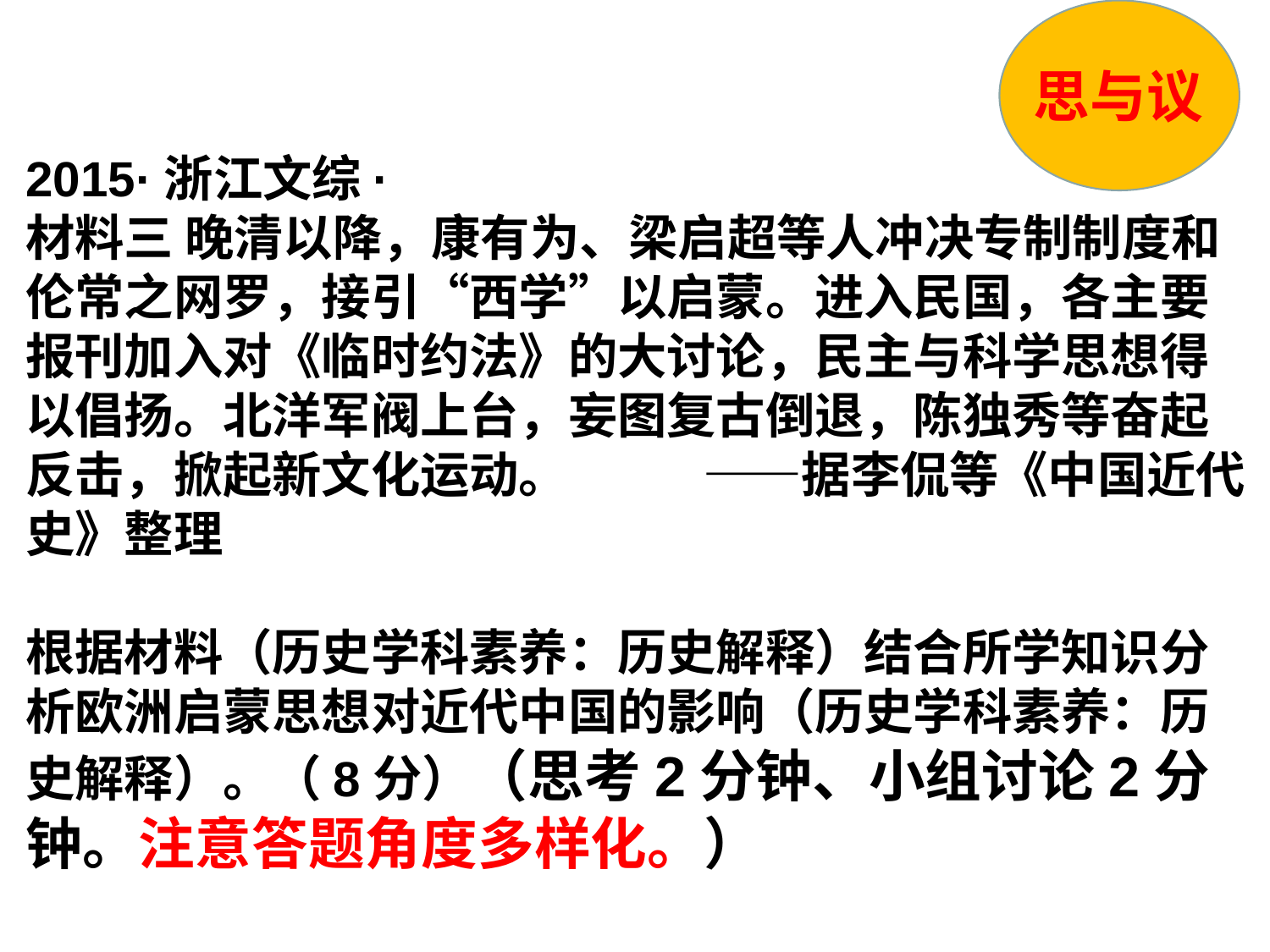

2015·浙江文综·
材料三 晚清以降，康有为、梁启超等人冲决专制制度和伦常之网罗，接引“西学”以启蒙。进入民国，各主要报刊加入对《临时约法》的大讨论，民主与科学思想得以倡扬。北洋军阀上台，妄图复古倒退，陈独秀等奋起反击，掀起新文化运动。            ——据李侃等《中国近代史》整理

根据材料（历史学科素养：历史解释）结合所学知识分析欧洲启蒙思想对近代中国的影响（历史学科素养：历史解释）。（8分）（思考2分钟、小组讨论2分钟。注意答题角度多样化。）

思与议